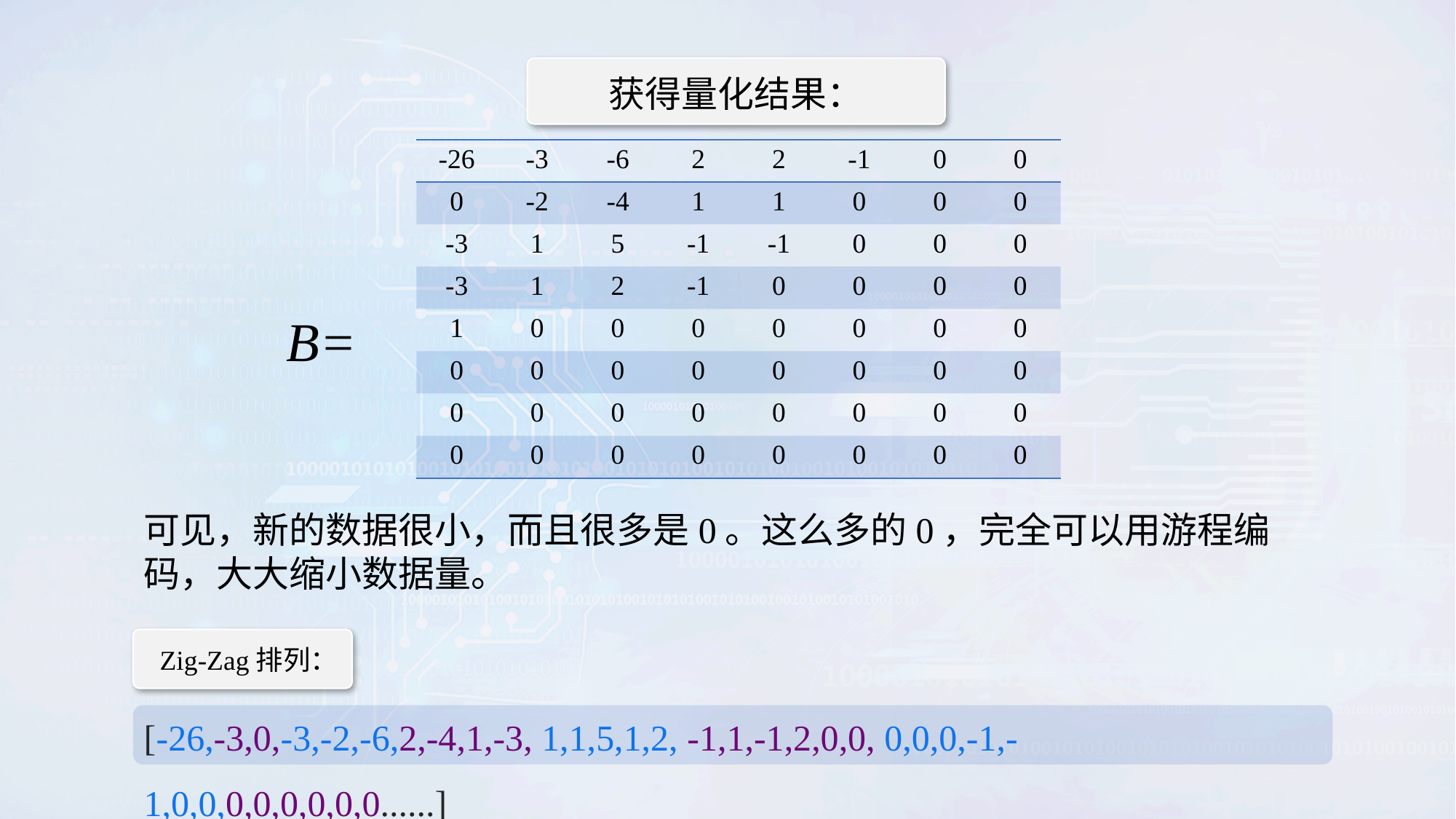

获得量化结果：
| -26 | -3 | -6 | 2 | 2 | -1 | 0 | 0 |
| --- | --- | --- | --- | --- | --- | --- | --- |
| 0 | -2 | -4 | 1 | 1 | 0 | 0 | 0 |
| -3 | 1 | 5 | -1 | -1 | 0 | 0 | 0 |
| -3 | 1 | 2 | -1 | 0 | 0 | 0 | 0 |
| 1 | 0 | 0 | 0 | 0 | 0 | 0 | 0 |
| 0 | 0 | 0 | 0 | 0 | 0 | 0 | 0 |
| 0 | 0 | 0 | 0 | 0 | 0 | 0 | 0 |
| 0 | 0 | 0 | 0 | 0 | 0 | 0 | 0 |
B=
可见，新的数据很小，而且很多是0。这么多的0，完全可以用游程编码，大大缩小数据量。

Zig-Zag排列：
[-26,-3,0,-3,-2,-6,2,-4,1,-3, 1,1,5,1,2, -1,1,-1,2,0,0, 0,0,0,-1,-1,0,0,0,0,0,0,0,0......]